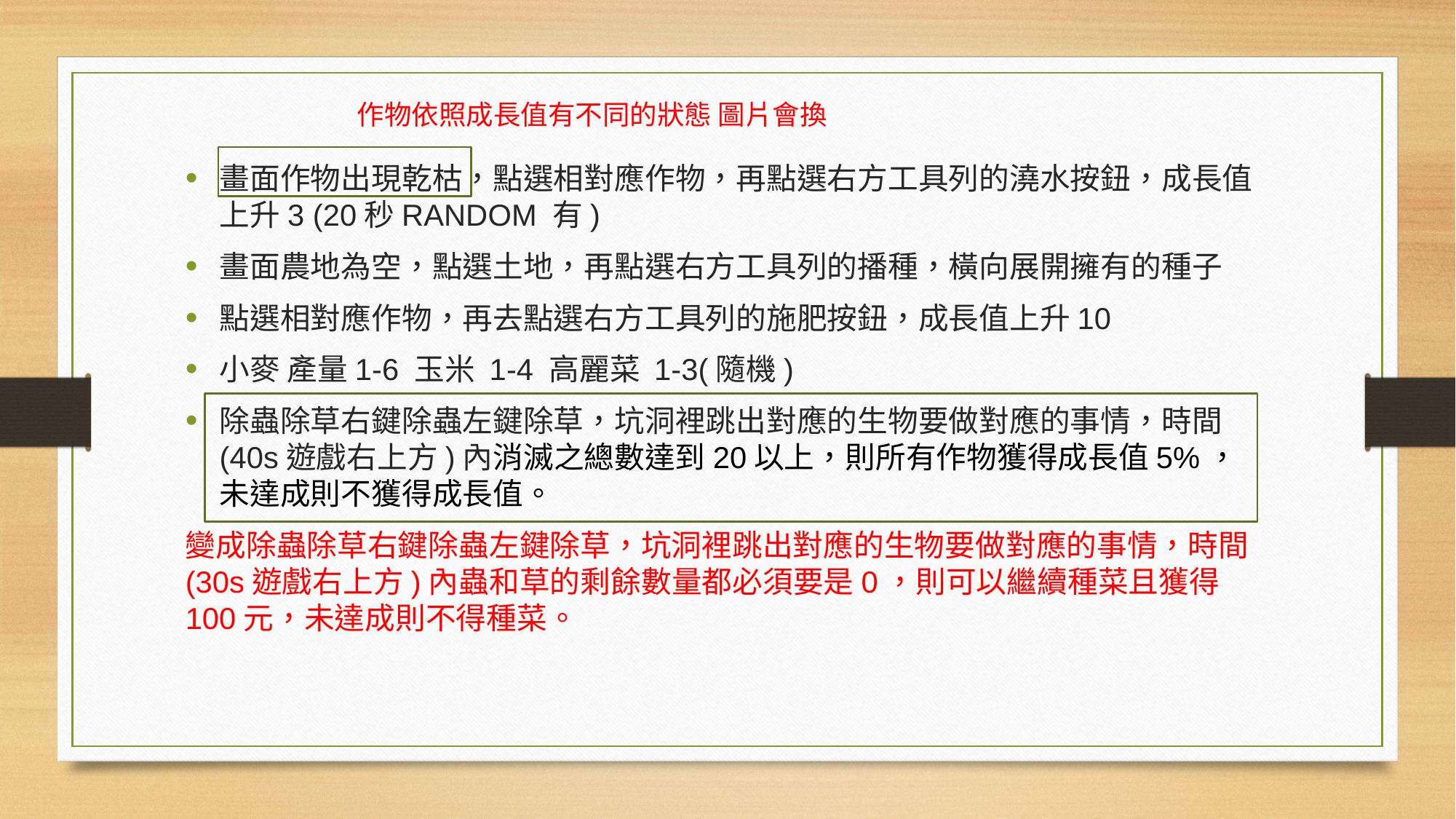

作物依照成長值有不同的狀態 圖片會換

畫面作物出現乾枯，點選相對應作物，再點選右方工具列的澆水按鈕，成長值上升3 (20秒RANDOM 有)
畫面農地為空，點選土地，再點選右方工具列的播種，橫向展開擁有的種子
點選相對應作物，再去點選右方工具列的施肥按鈕，成長值上升10
小麥 產量1-6 玉米 1-4 高麗菜 1-3(隨機)
除蟲除草右鍵除蟲左鍵除草，坑洞裡跳出對應的生物要做對應的事情，時間(40s遊戲右上方)內消滅之總數達到20以上，則所有作物獲得成長值5%，未達成則不獲得成長值。
變成除蟲除草右鍵除蟲左鍵除草，坑洞裡跳出對應的生物要做對應的事情，時間(30s遊戲右上方)內蟲和草的剩餘數量都必須要是0，則可以繼續種菜且獲得100元，未達成則不得種菜。